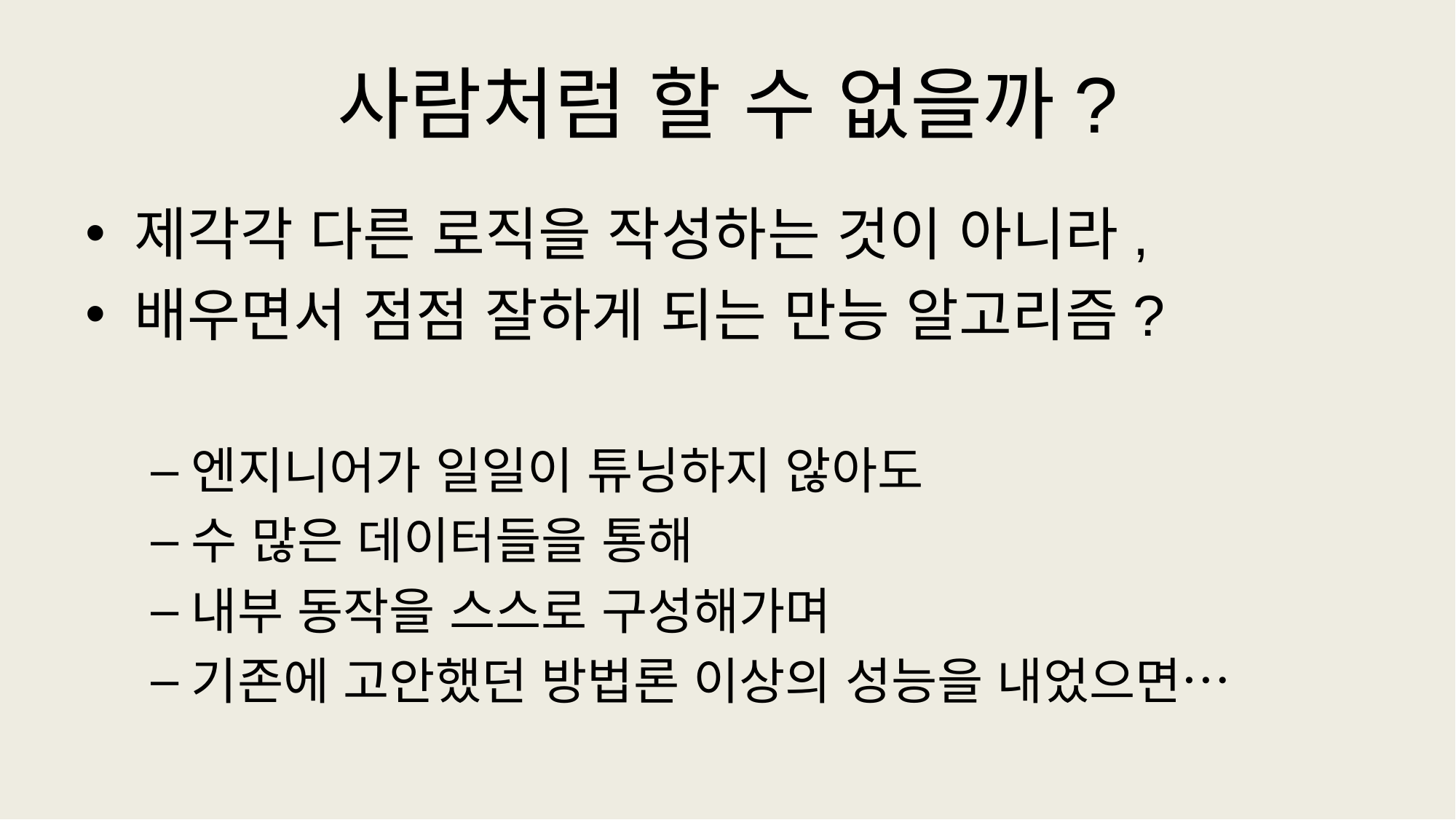

# 사람처럼 할 수 없을까?
제각각 다른 로직을 작성하는 것이 아니라,
배우면서 점점 잘하게 되는 만능 알고리즘?

엔지니어가 일일이 튜닝하지 않아도
수 많은 데이터들을 통해
내부 동작을 스스로 구성해가며
기존에 고안했던 방법론 이상의 성능을 내었으면…